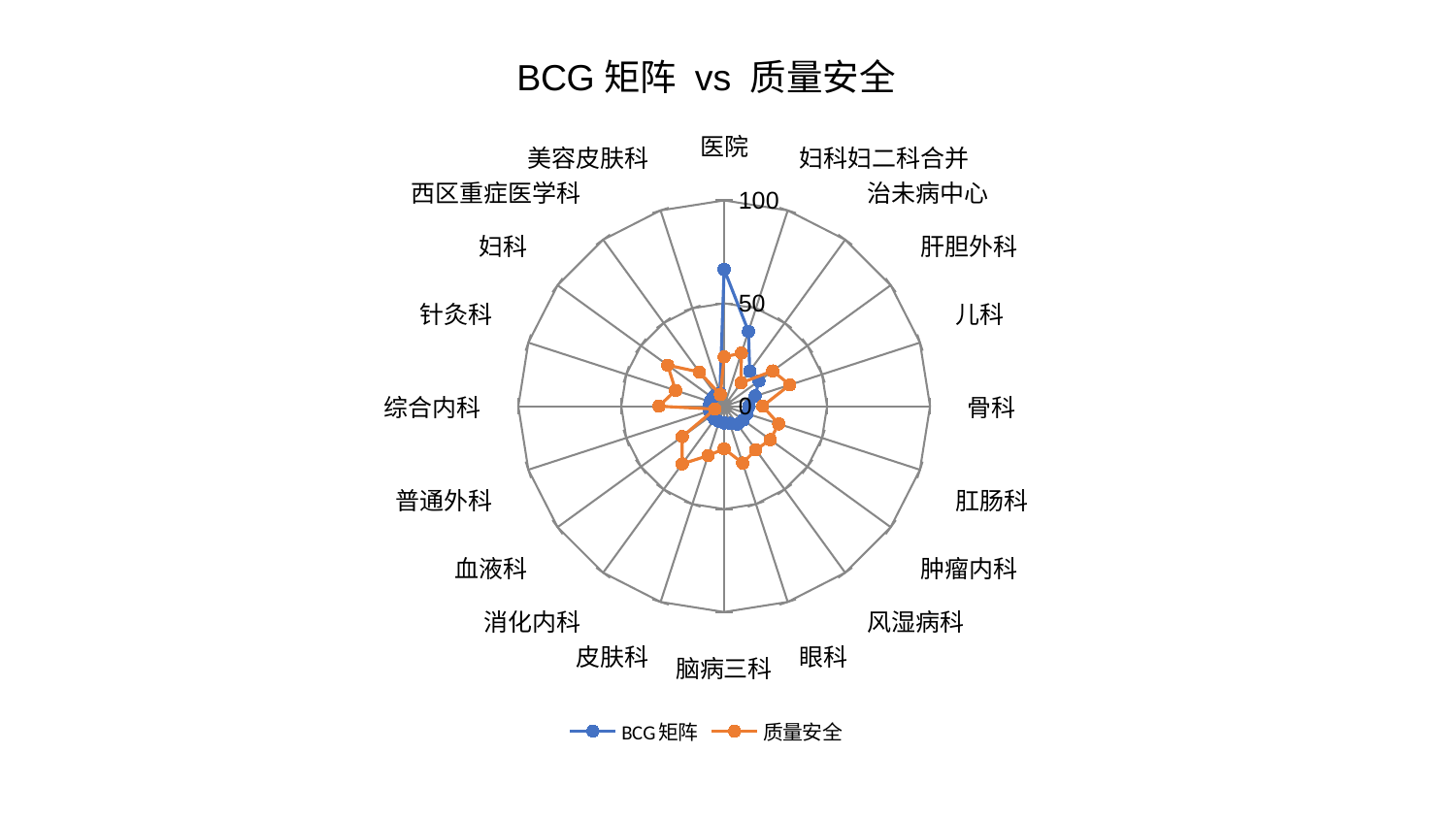

### Chart: BCG矩阵 vs 质量安全

| Category | BCG矩阵 | 质量安全 |
|---|---|---|
| 医院 | 66.49348493402505 | 23.963271892417236 |
| 妇科妇二科合并 | 38.200443941197506 | 27.15127131734335 |
| 治未病中心 | 21.138740432320134 | 13.934770165557433 |
| 肝胆外科 | 20.862700077844217 | 29.17740920100876 |
| 儿科 | 15.838176269085658 | 33.51904138823221 |
| 骨科 | 12.08023704390662 | 18.69707923946725 |
| 肛肠科 | 11.743057056822526 | 27.85727627319409 |
| 肿瘤内科 | 11.453164592058076 | 27.73261032417576 |
| 风湿病科 | 10.869606747964454 | 26.19025512998196 |
| 眼科 | 8.778440667259513 | 29.076099163904882 |
| 脑病三科 | 8.15114041728563 | 20.685891885995545 |
| 皮肤科 | 7.845070514401632 | 25.273653151128862 |
| 消化内科 | 7.750541548760951 | 34.6754103253369 |
| 血液科 | 7.632398493486481 | 25.189365653477005 |
| 普通外科 | 7.437758588095189 | 4.640787194268699 |
| 综合内科 | 7.413337503231625 | 31.714042912695607 |
| 针灸科 | 7.1546519370196915 | 24.819987922509988 |
| 妇科 | 6.8743936036629405 | 33.940054871574844 |
| 西区重症医学科 | 6.782104690408264 | 20.517501083301457 |
| 美容皮肤科 | 6.645784571445547 | 5.866792789694022 |
74